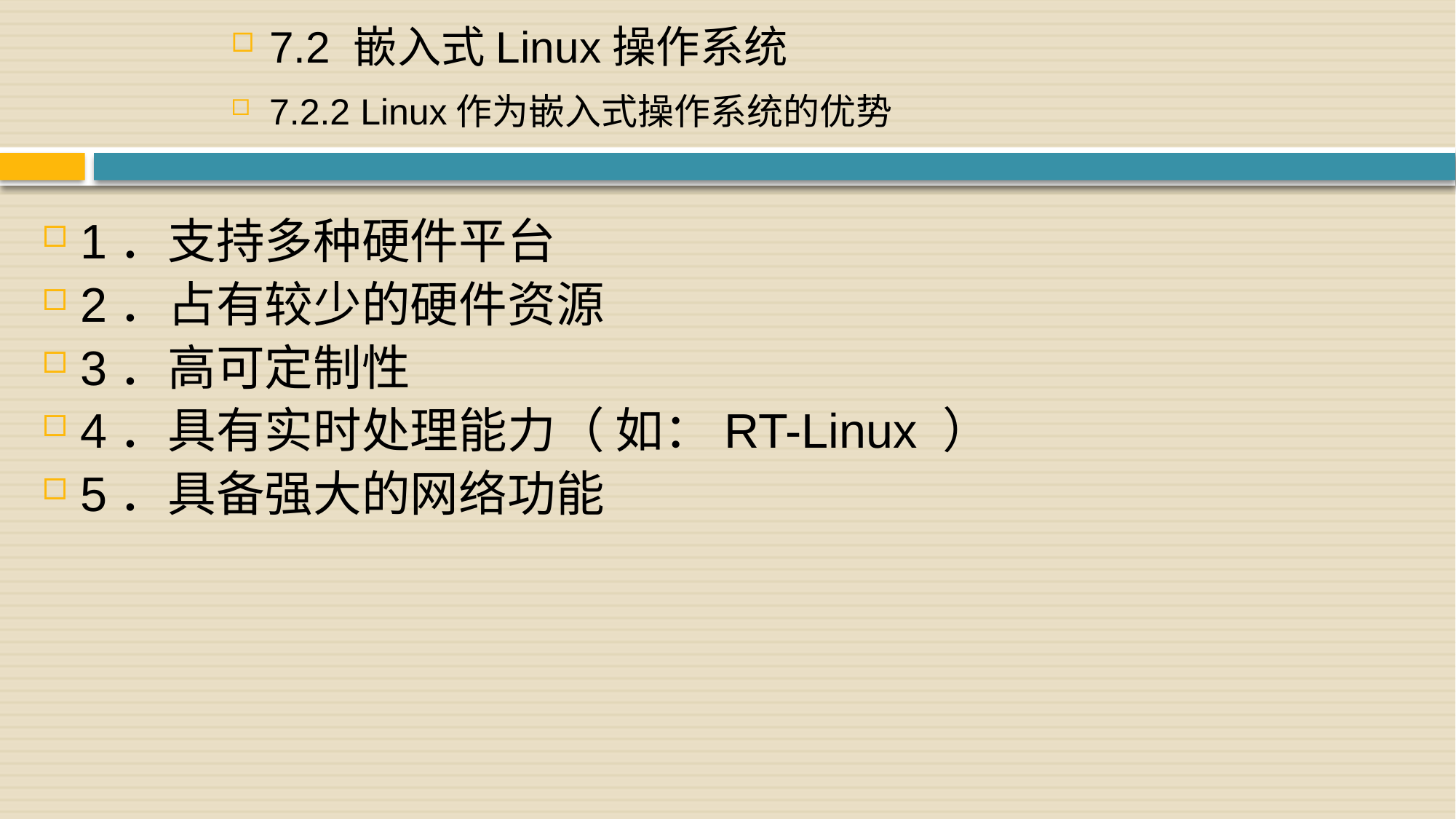

7.2 嵌入式Linux操作系统
7.2.2 Linux作为嵌入式操作系统的优势
1．支持多种硬件平台
2．占有较少的硬件资源
3．高可定制性
4．具有实时处理能力（ 如：RT-Linux ）
5．具备强大的网络功能